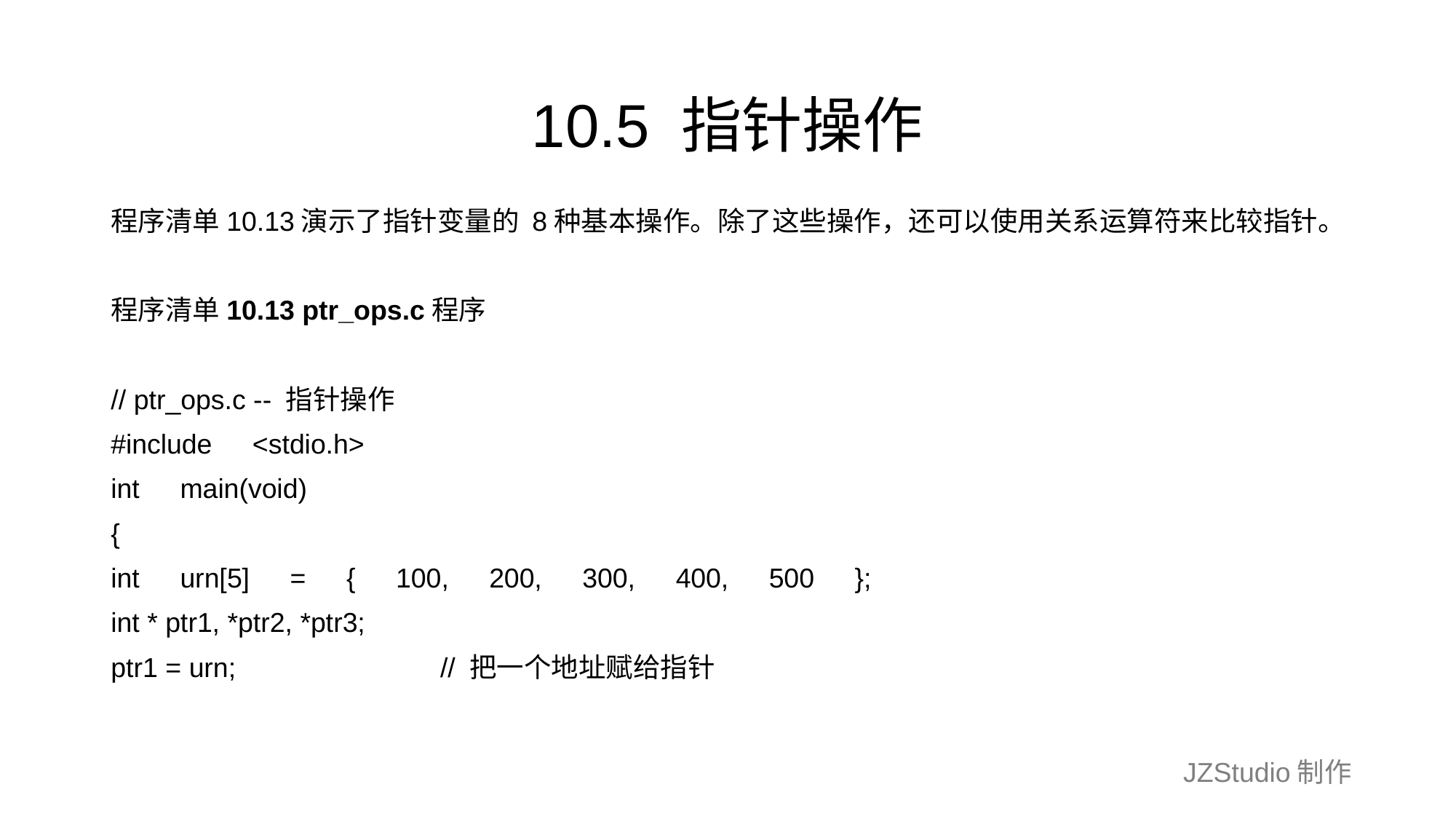

# 10.5 指针操作
程序清单10.13演示了指针变量的 8种基本操作。除了这些操作，还可以使用关系运算符来比较指针。

程序清单10.13 ptr_ops.c程序

// ptr_ops.c -- 指针操作
#include　<stdio.h>
int　main(void)
{
int　urn[5]　=　{　100,　200,　300,　400,　500　};
int * ptr1, *ptr2, *ptr3;
ptr1 = urn;　　　　　　　// 把一个地址赋给指针